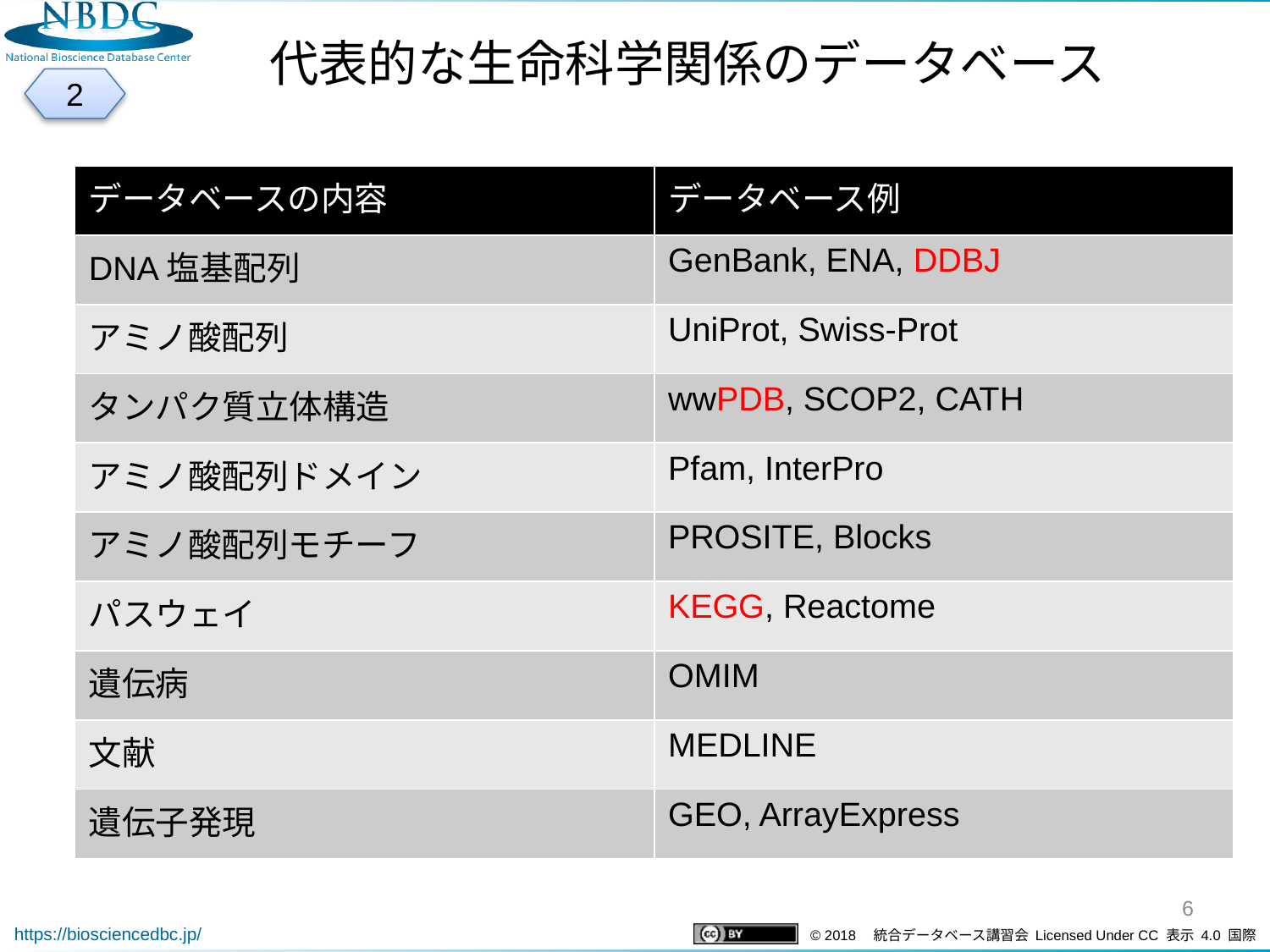

代表的な生命科学関係のデータベース
2
| データベースの内容 | データベース例 |
| --- | --- |
| DNA塩基配列 | GenBank, ENA, DDBJ |
| アミノ酸配列 | UniProt, Swiss-Prot |
| タンパク質立体構造 | wwPDB, SCOP2, CATH |
| アミノ酸配列ドメイン | Pfam, InterPro |
| アミノ酸配列モチーフ | PROSITE, Blocks |
| パスウェイ | KEGG, Reactome |
| 遺伝病 | OMIM |
| 文献 | MEDLINE |
| 遺伝子発現 | GEO, ArrayExpress |
6